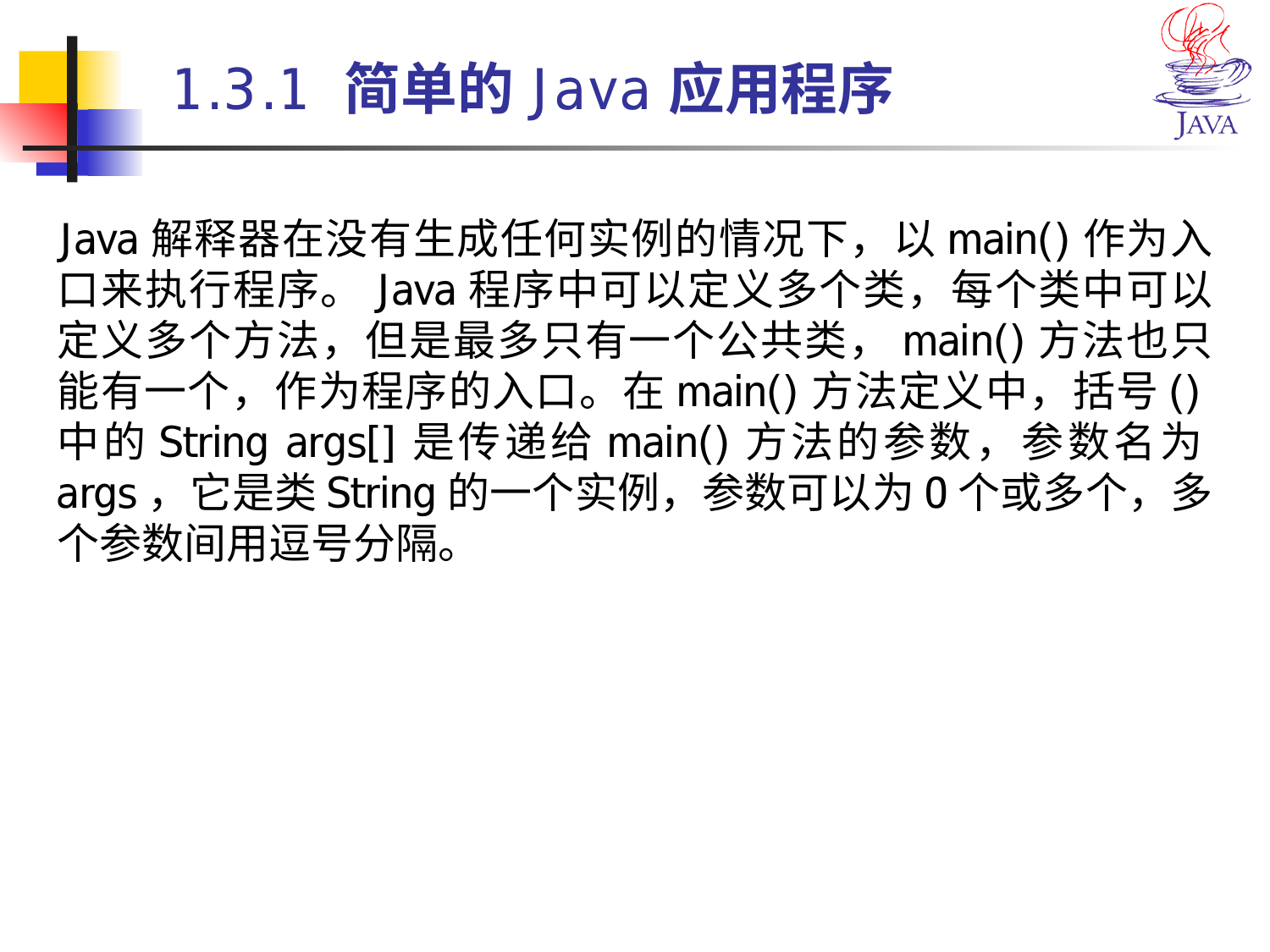

# 1.3.1 简单的Java应用程序
Java解释器在没有生成任何实例的情况下，以main()作为入口来执行程序。Java程序中可以定义多个类，每个类中可以定义多个方法，但是最多只有一个公共类，main()方法也只能有一个，作为程序的入口。在main()方法定义中，括号()中的String args[]是传递给main()方法的参数，参数名为args，它是类String的一个实例，参数可以为0个或多个，多个参数间用逗号分隔。